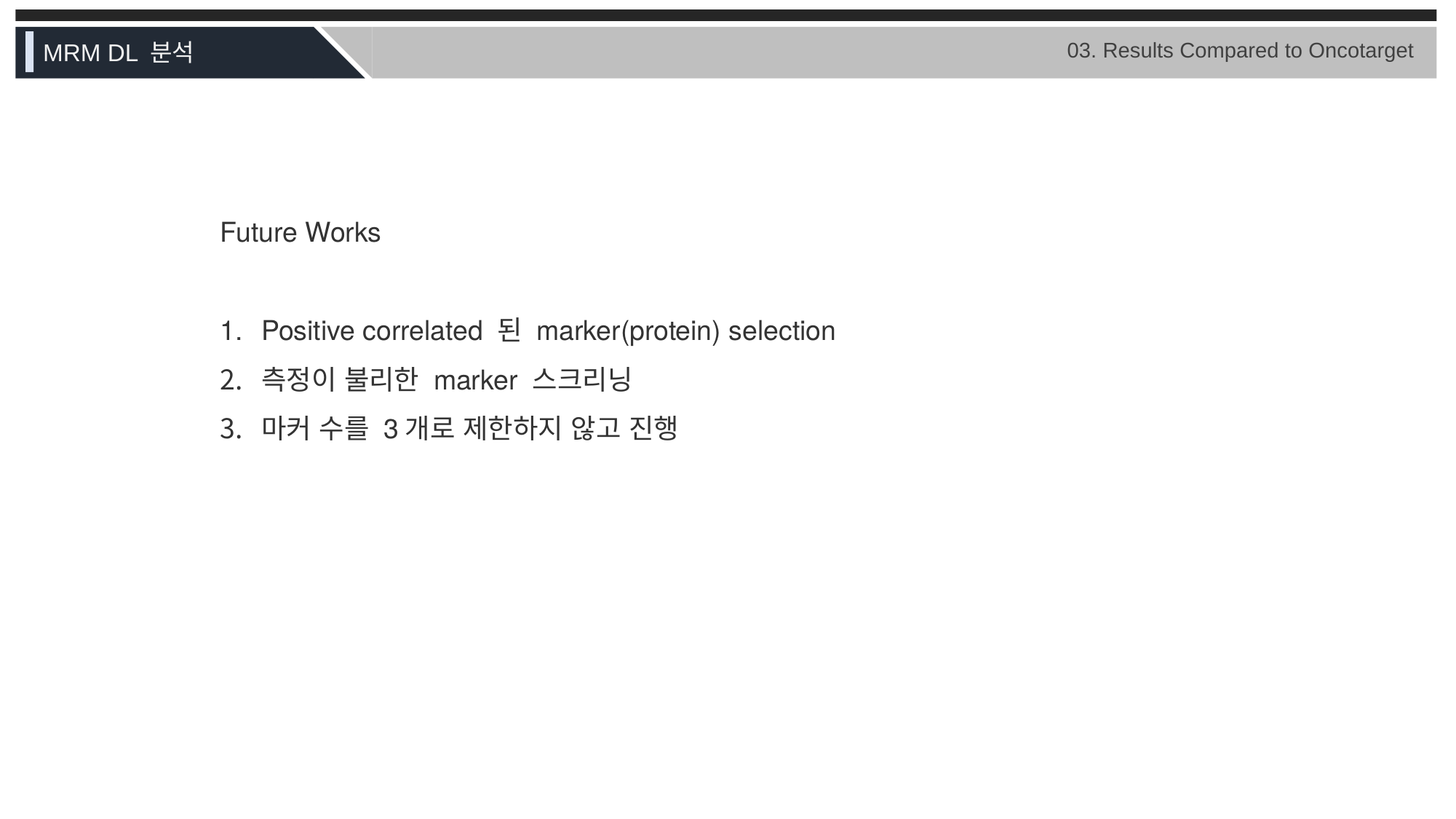

03. Results Compared to Oncotarget
MRM DL 분석
Future Works

Positive correlated 된 marker(protein) selection
측정이 불리한 marker 스크리닝
마커 수를 3개로 제한하지 않고 진행